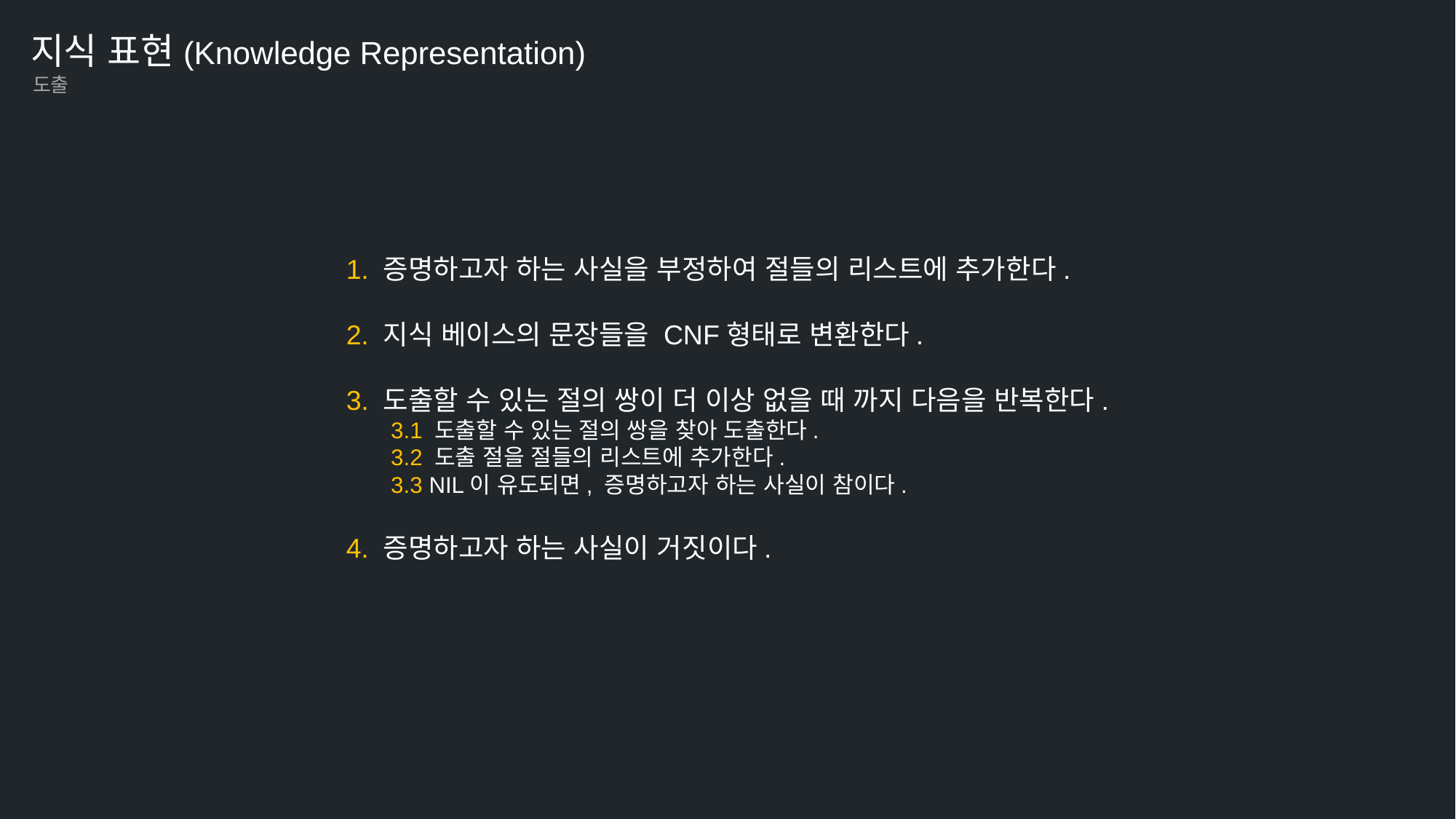

지식 표현(Knowledge Representation)
도출
1. 증명하고자 하는 사실을 부정하여 절들의 리스트에 추가한다.

2. 지식 베이스의 문장들을 CNF형태로 변환한다.

3. 도출할 수 있는 절의 쌍이 더 이상 없을 때 까지 다음을 반복한다.
       3.1 도출할 수 있는 절의 쌍을 찾아 도출한다.
       3.2 도출 절을 절들의 리스트에 추가한다.
       3.3 NIL이 유도되면, 증명하고자 하는 사실이 참이다.

4. 증명하고자 하는 사실이 거짓이다.